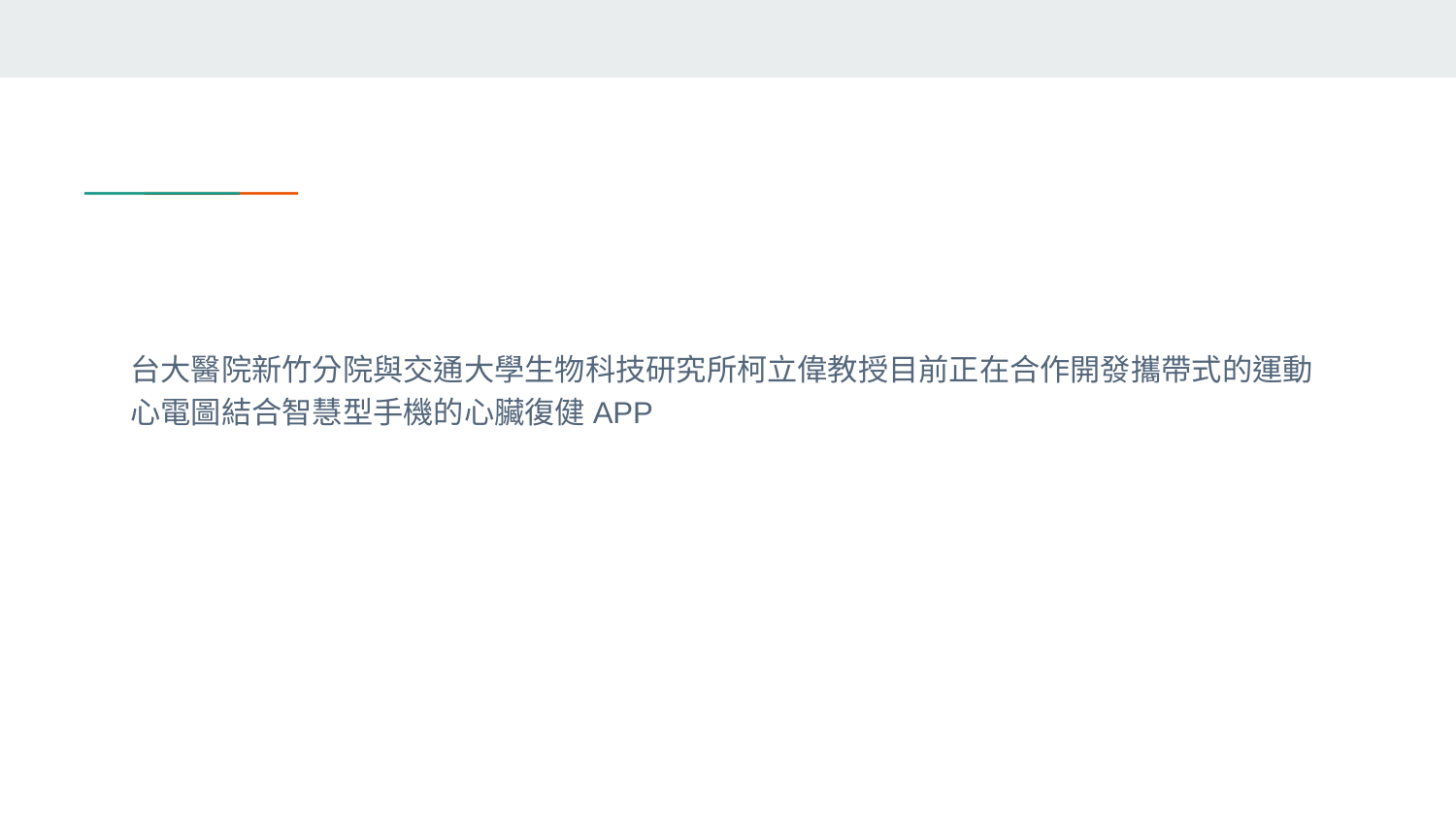

#
台大醫院新竹分院與交通大學生物科技研究所柯立偉教授目前正在合作開發攜帶式的運動心電圖結合智慧型手機的心臟復健APP